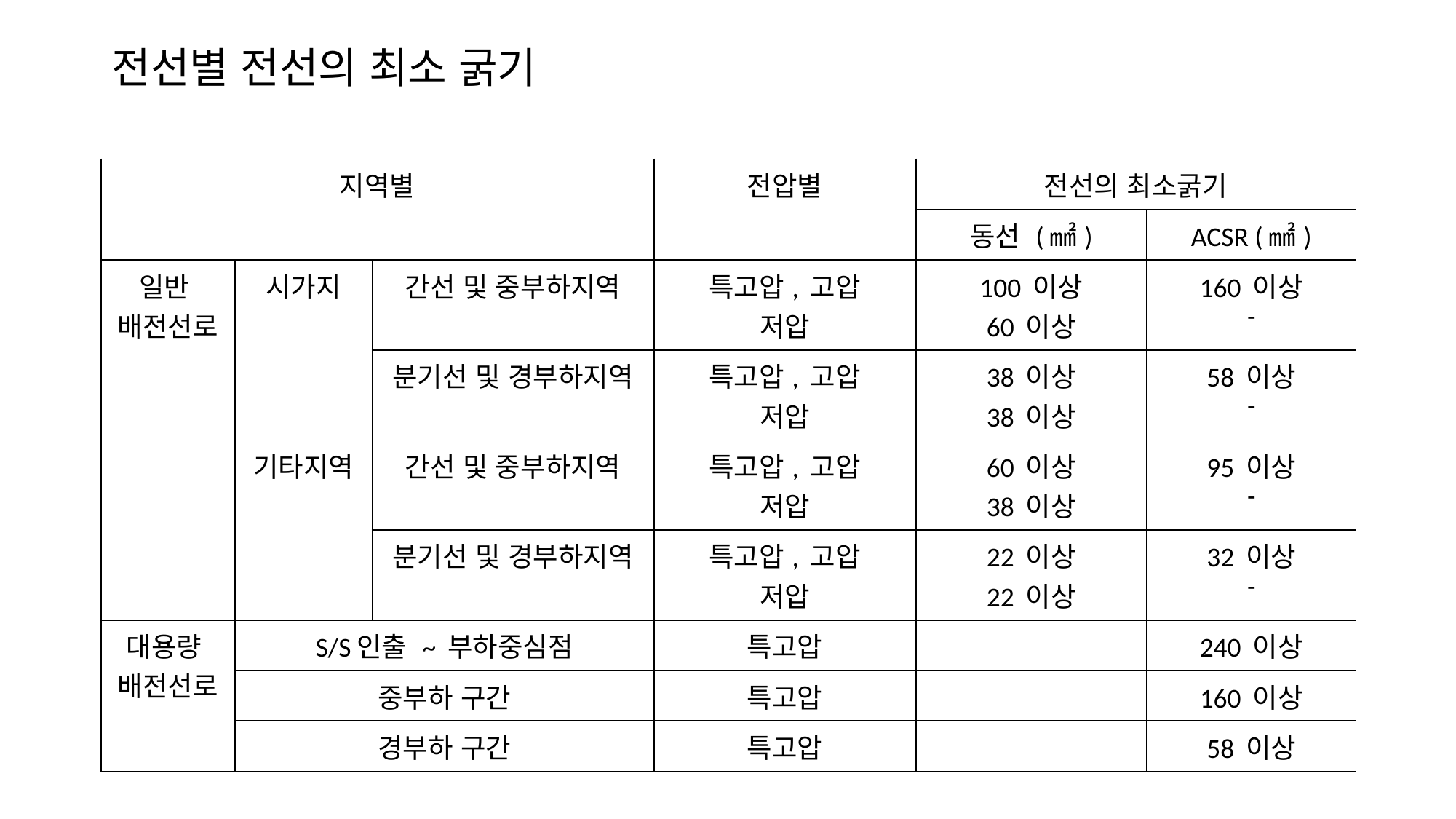

# 전선별 전선의 최소 굵기
| 지역별 |  |  | 전압별 | 전선의 최소굵기 |  |
| --- | --- | --- | --- | --- | --- |
|  |  |  |  | 동선 (㎟) | ACSR (㎟) |
| 일반 배전선로 | 시가지 | 간선 및 중부하지역 | 특고압, 고압 저압 | 100 이상 60 이상 | 160 이상 - |
|  |  | 분기선 및 경부하지역 | 특고압, 고압 저압 | 38 이상 38 이상 | 58 이상 - |
|  | 기타지역 | 간선 및 중부하지역 | 특고압, 고압 저압 | 60 이상 38 이상 | 95 이상 - |
|  |  | 분기선 및 경부하지역 | 특고압, 고압 저압 | 22 이상 22 이상 | 32 이상 - |
| 대용량 배전선로 | S/S인출 ~ 부하중심점 |  | 특고압 |  | 240 이상 |
|  | 중부하 구간 |  | 특고압 |  | 160 이상 |
|  | 경부하 구간 |  | 특고압 |  | 58 이상 |